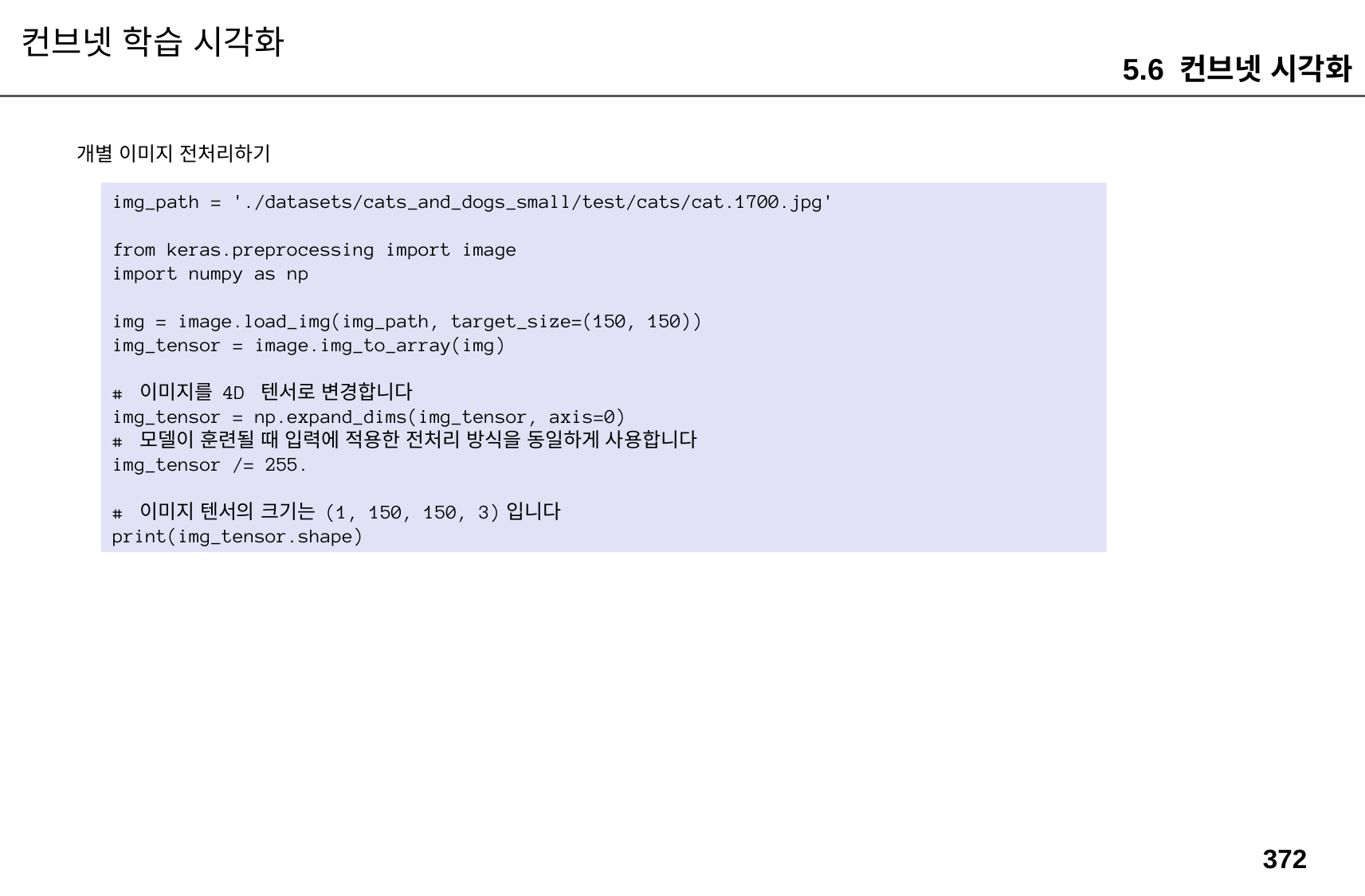

컨브넷 학습 시각화
5.6 컨브넷 시각화
개별 이미지 전처리하기
img_path = './datasets/cats_and_dogs_small/test/cats/cat.1700.jpg'

from keras.preprocessing import image
import numpy as np

img = image.load_img(img_path, target_size=(150, 150))
img_tensor = image.img_to_array(img)

# 이미지를 4D 텐서로 변경합니다
img_tensor = np.expand_dims(img_tensor, axis=0)
# 모델이 훈련될 때 입력에 적용한 전처리 방식을 동일하게 사용합니다
img_tensor /= 255.

# 이미지 텐서의 크기는 (1, 150, 150, 3)입니다
print(img_tensor.shape)